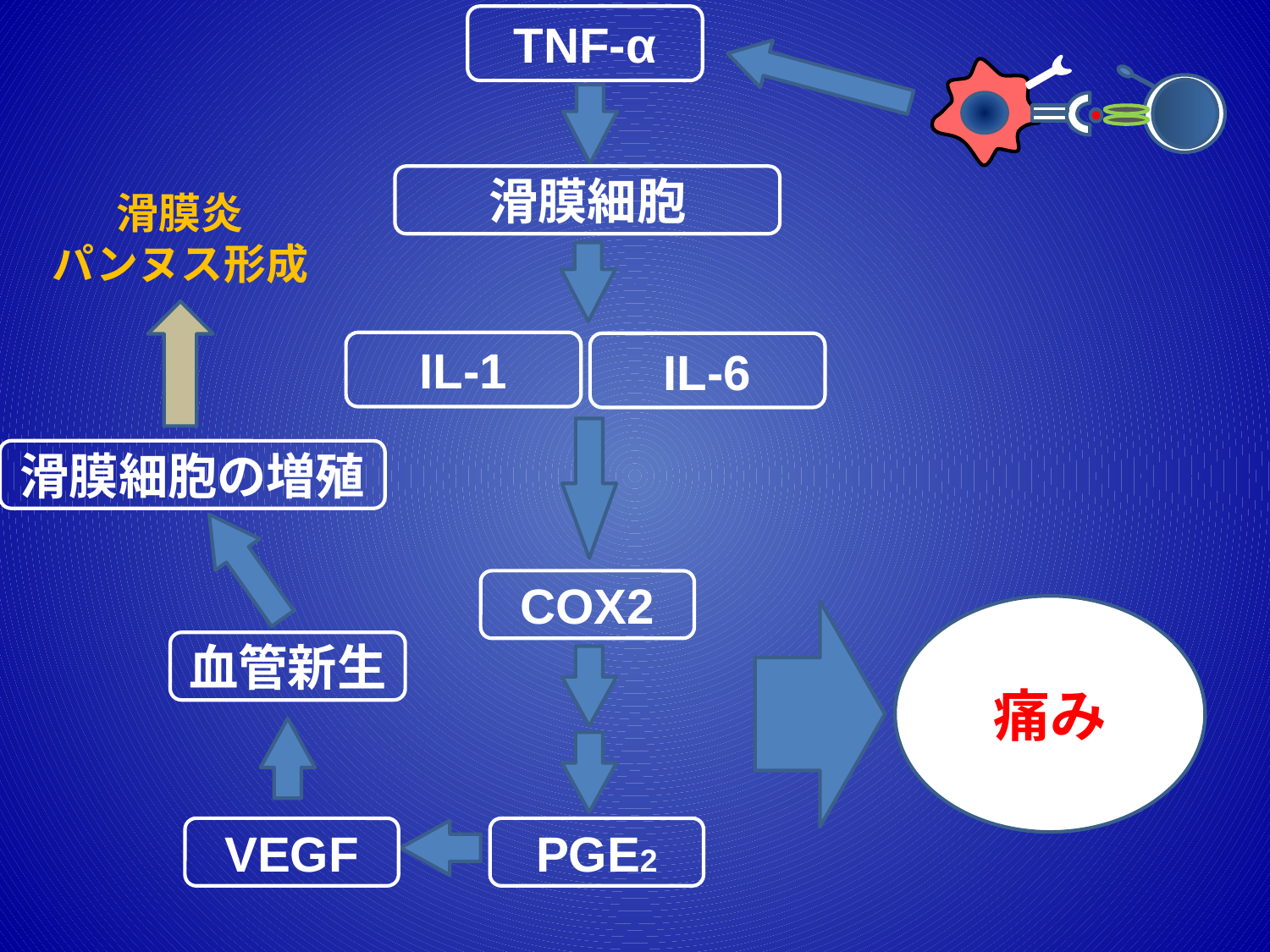

TNF-α

滑膜細胞
滑膜炎
パンヌス形成

IL-1
IL-6

滑膜細胞の増殖

COX2
痛み

血管新生

VEGF
PGE2